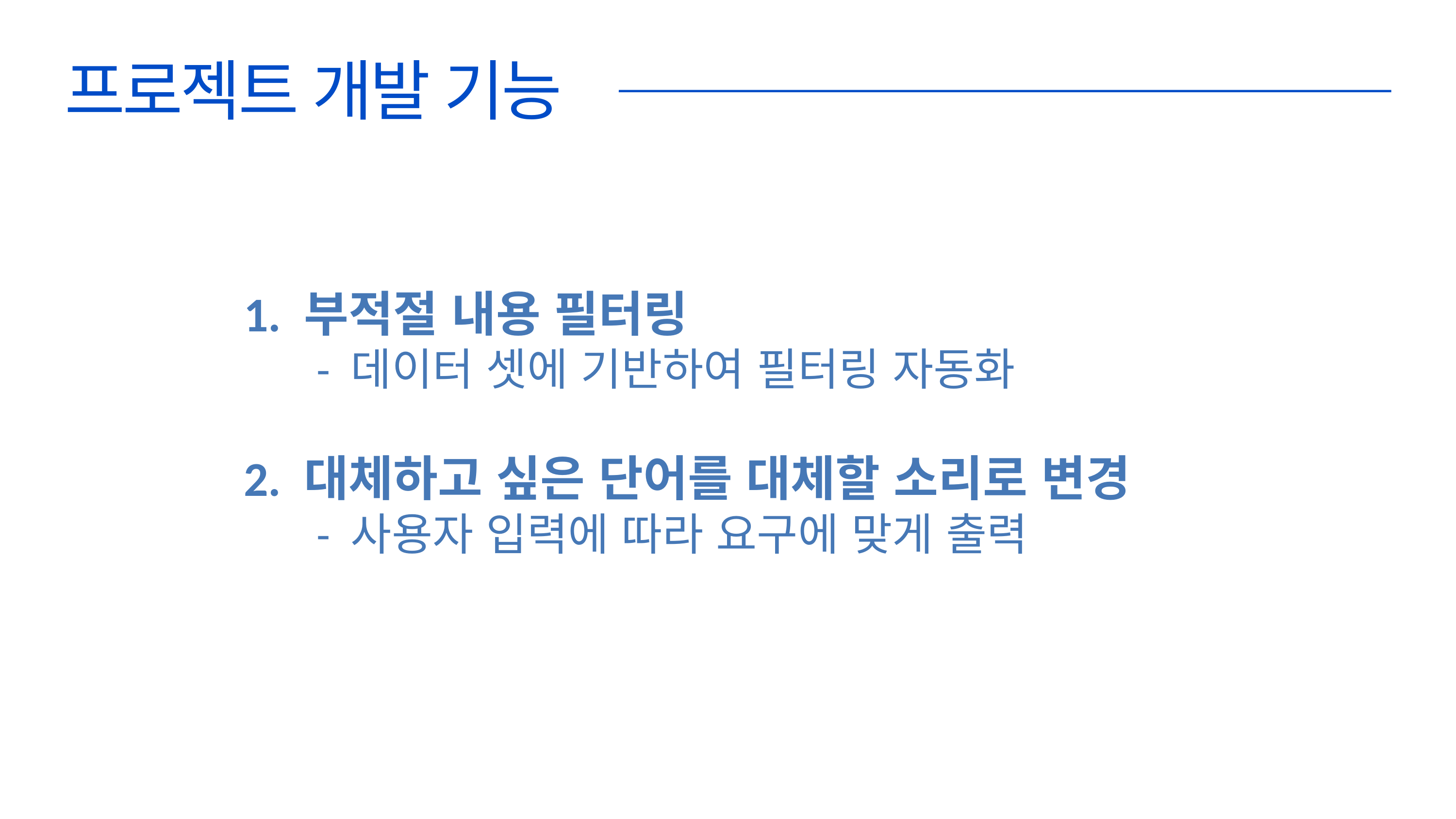

프로젝트 개발 기능

1. 부적절 내용 필터링
	- 데이터 셋에 기반하여 필터링 자동화

2. 대체하고 싶은 단어를 대체할 소리로 변경
	- 사용자 입력에 따라 요구에 맞게 출력